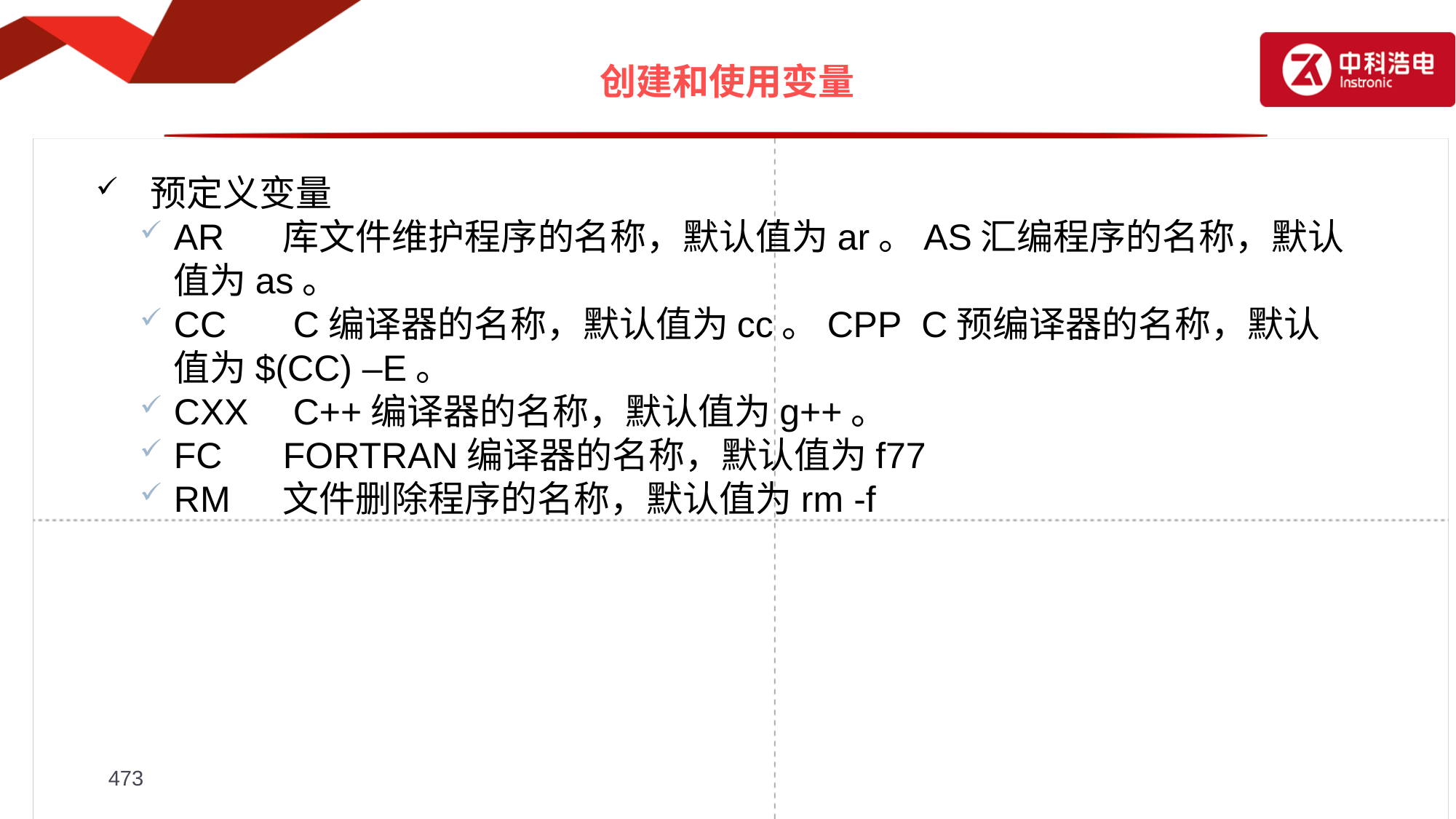

# 创建和使用变量
预定义变量
AR	库文件维护程序的名称，默认值为ar。AS汇编程序的名称，默认值为as。
CC	 C编译器的名称，默认值为cc。CPP  C预编译器的名称，默认值为$(CC) –E。
CXX	 C++编译器的名称，默认值为g++。
FC	FORTRAN编译器的名称，默认值为f77
RM	文件删除程序的名称，默认值为rm -f
473